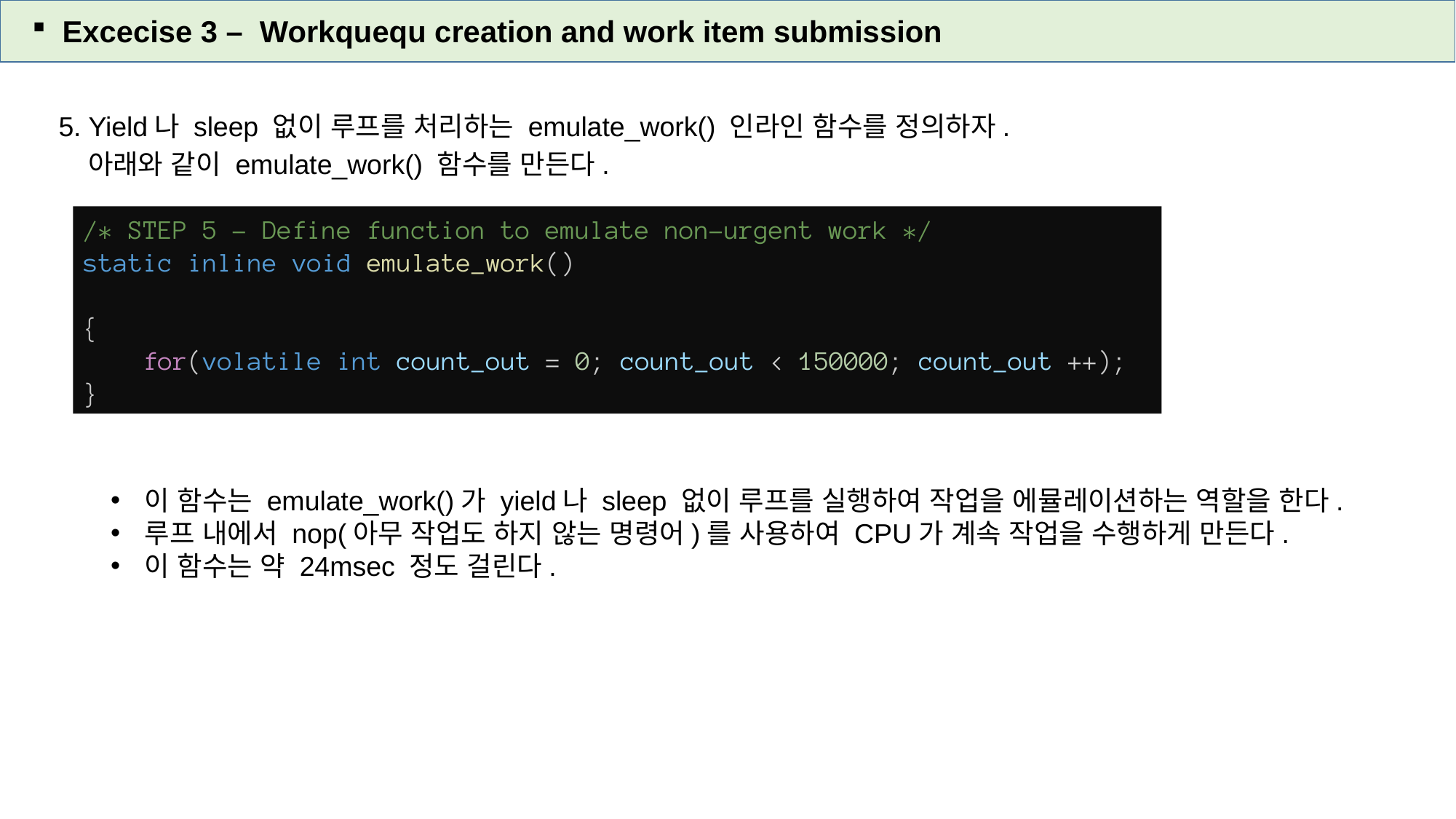

Excecise 3 –  Workquequ creation and work item submission

5. Yield나 sleep 없이 루프를 처리하는 emulate_work() 인라인 함수를 정의하자.
   아래와 같이 emulate_work() 함수를 만든다.

/* STEP 5 - Define function to emulate non-urgent work */
static inline void emulate_work()

{
    for(volatile int count_out = 0; count_out < 150000; count_out ++);
}
이 함수는 emulate_work()가 yield나 sleep 없이 루프를 실행하여 작업을 에뮬레이션하는 역할을 한다.
루프 내에서 nop(아무 작업도 하지 않는 명령어)를 사용하여 CPU가 계속 작업을 수행하게 만든다.
이 함수는 약 24msec 정도 걸린다.